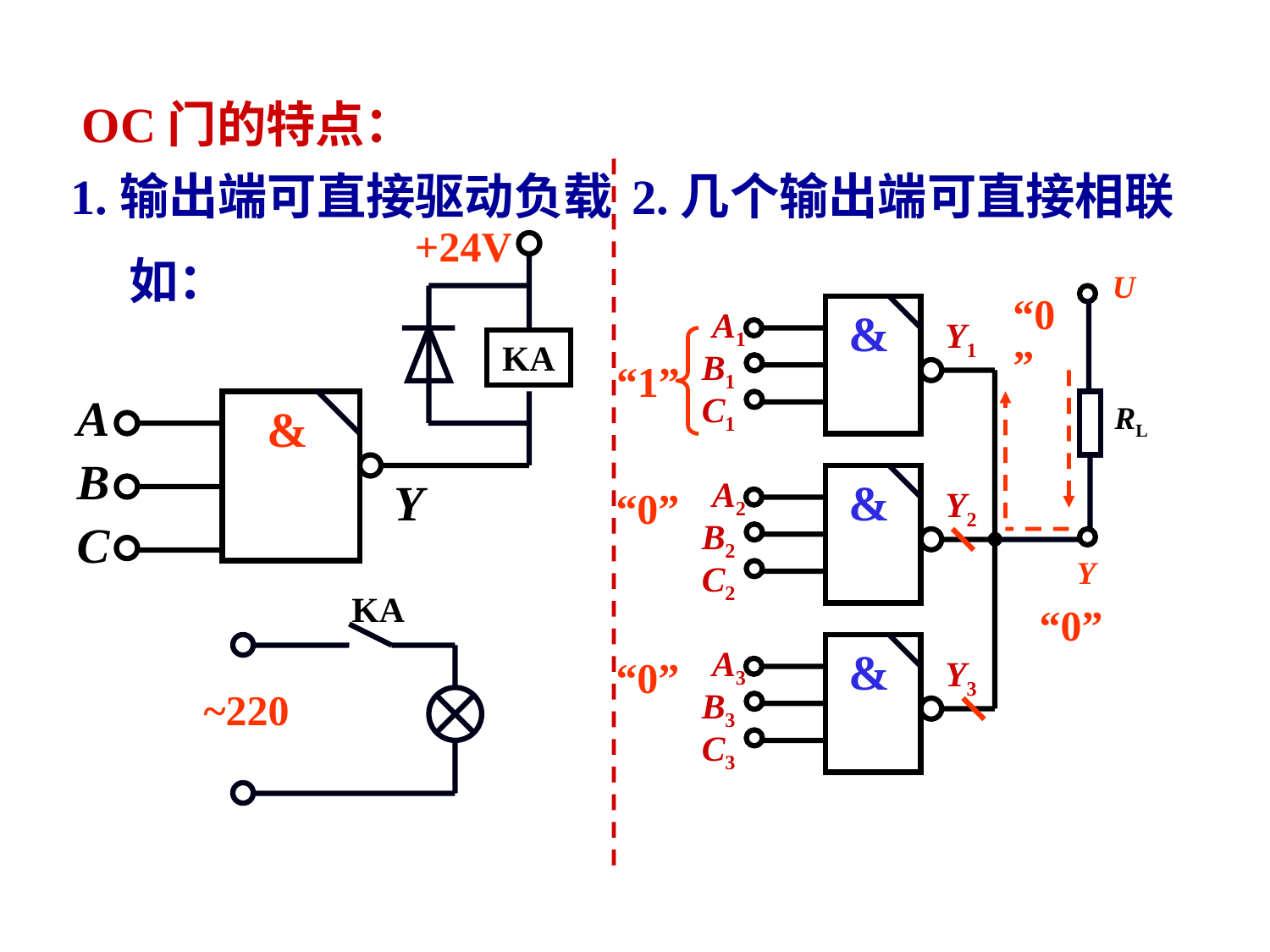

OC门的特点：
1.输出端可直接驱动负载

2.几个输出端可直接相联
+24V

如：

KA
A

&

B

Y

C

KA

~220

U

A1

&

Y1

B1

C1

RL

A2

&

Y2

B2

C2

A3

&

Y3

B3

C3

Y
“0”

“1”
“0”
“0”

“0”